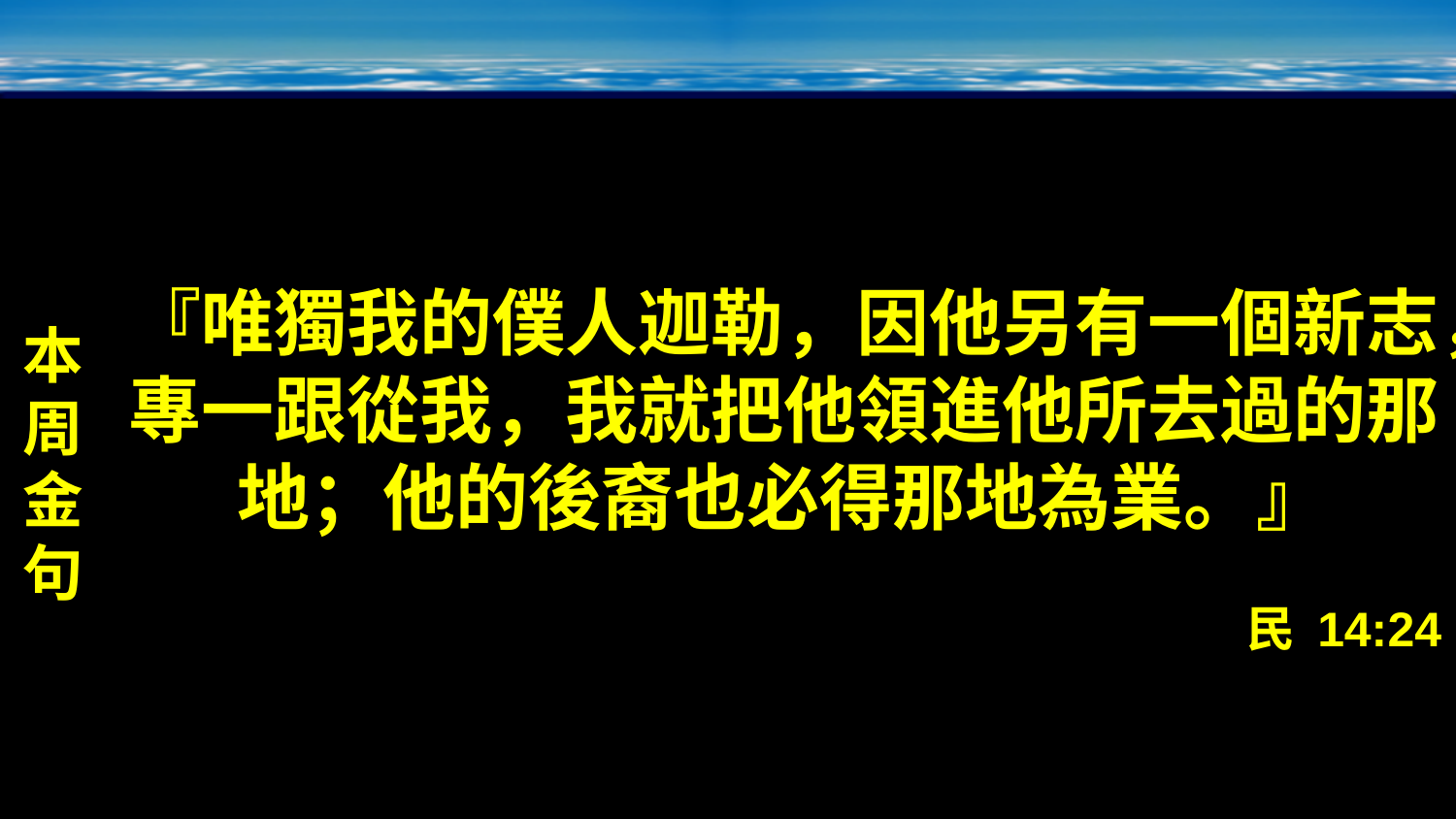

本周金句
『唯獨我的僕人迦勒，因他另有一個新志，專一跟從我，我就把他領進他所去過的那地；他的後裔也必得那地為業。』
民 14:24